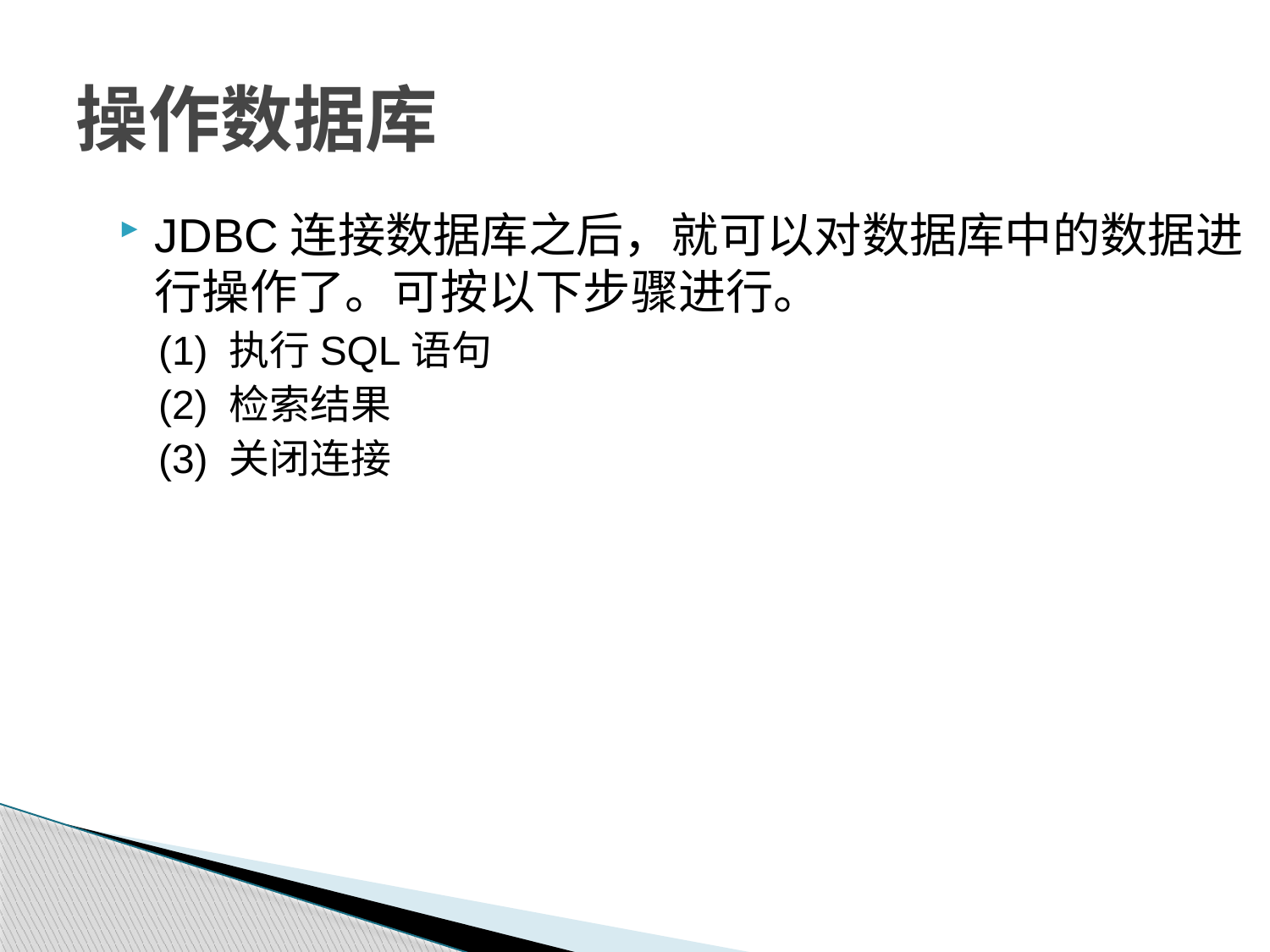

# 操作数据库
JDBC连接数据库之后，就可以对数据库中的数据进行操作了。可按以下步骤进行。
(1) 执行SQL语句
(2) 检索结果
(3) 关闭连接